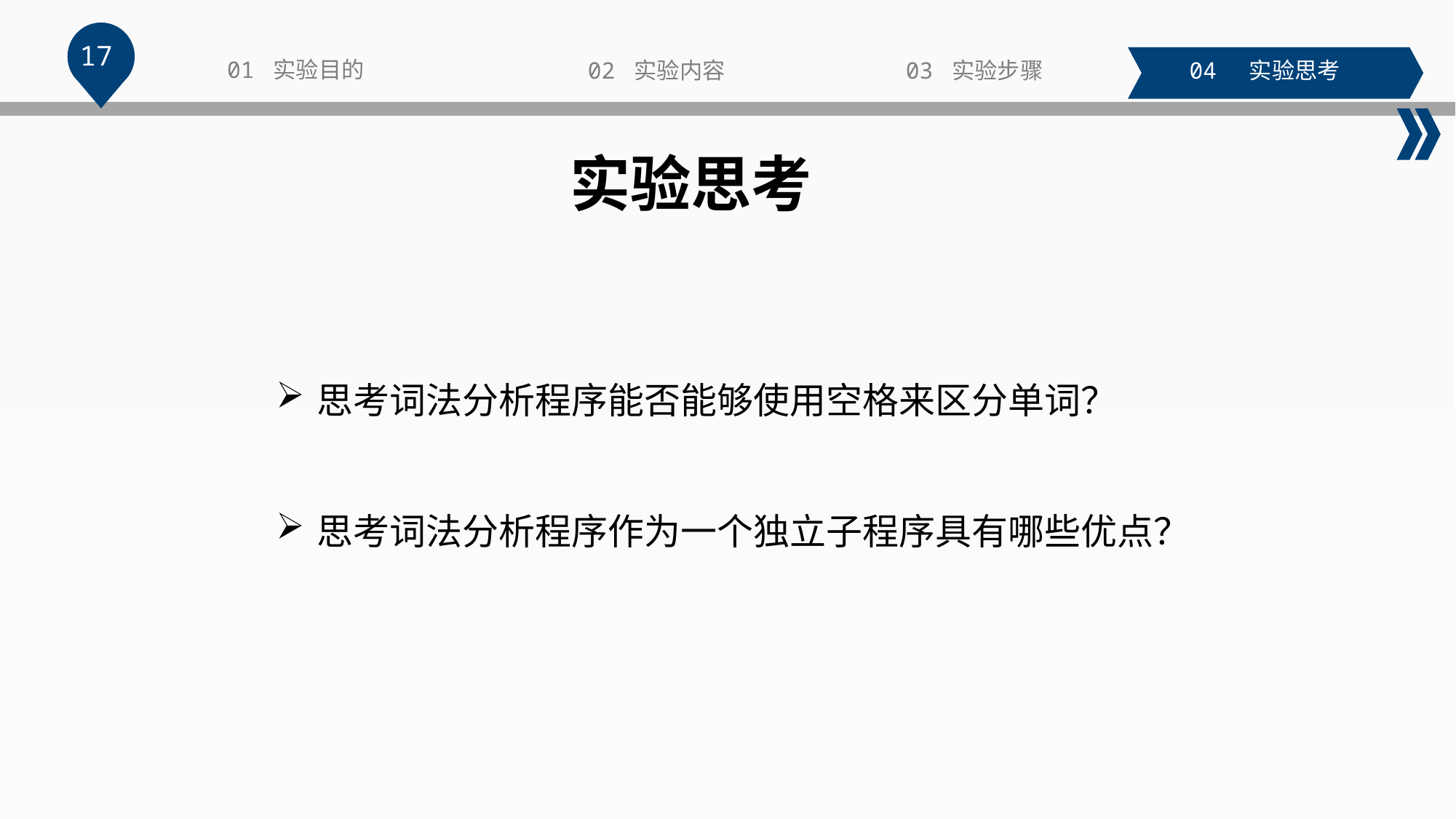

17

01 实验目的
02 实验内容
03 实验步骤
04  实验思考

实验思考
思考词法分析程序能否能够使用空格来区分单词？

思考词法分析程序作为一个独立子程序具有哪些优点？